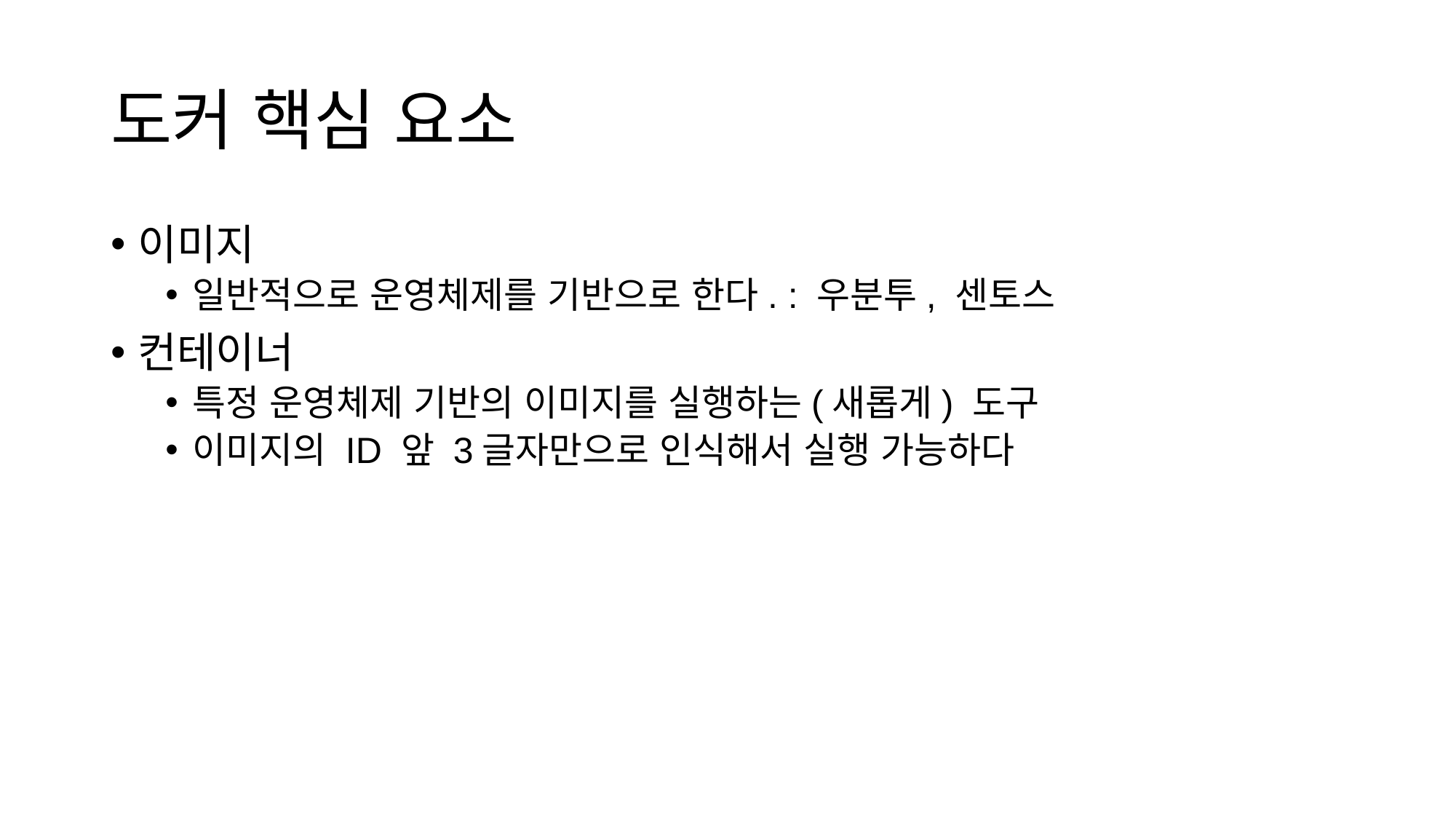

# 도커 핵심 요소
이미지
일반적으로 운영체제를 기반으로 한다. : 우분투, 센토스
컨테이너
특정 운영체제 기반의 이미지를 실행하는(새롭게) 도구
이미지의 ID 앞 3글자만으로 인식해서 실행 가능하다